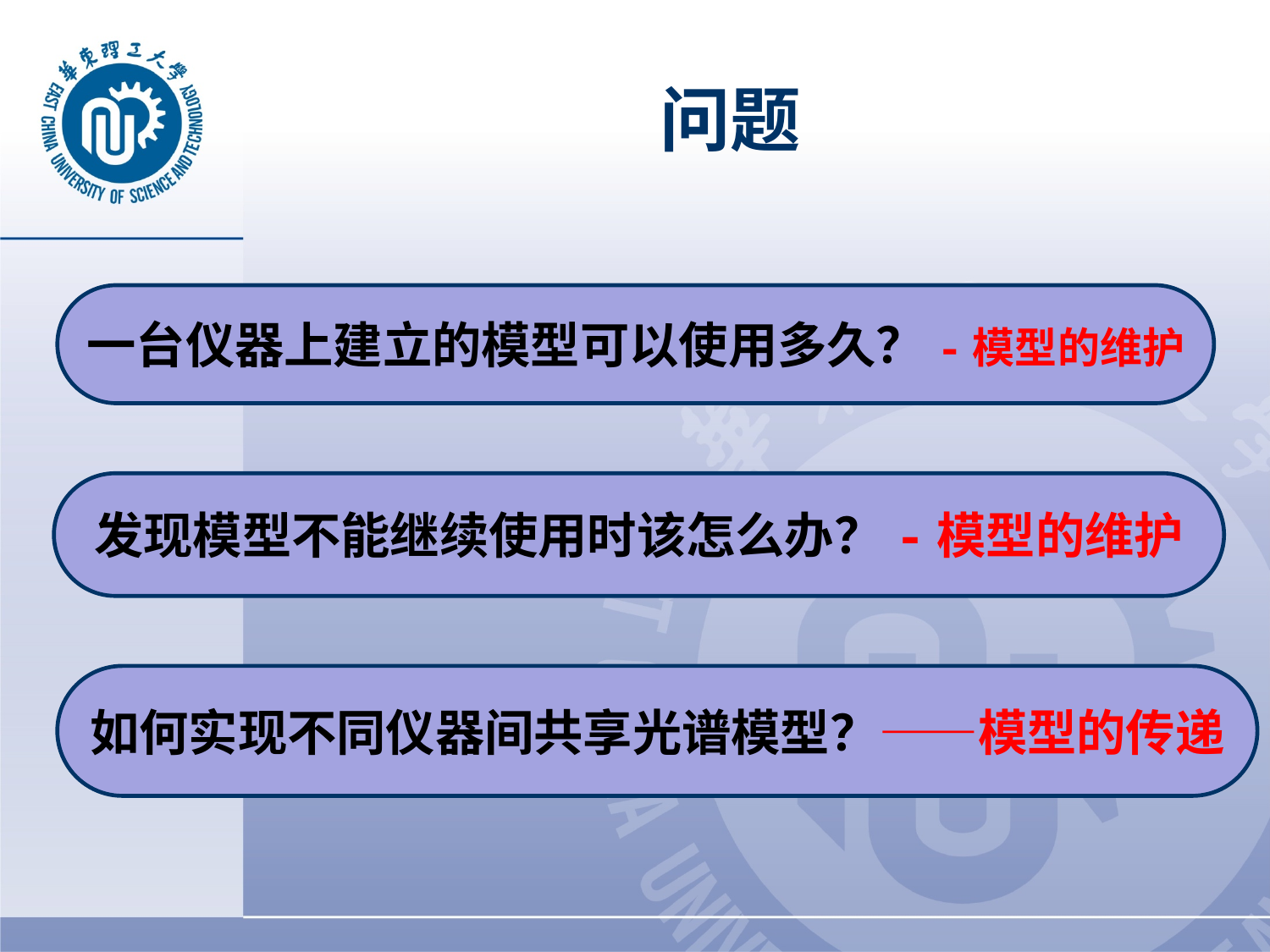

# 问题
一台仪器上建立的模型可以使用多久？-模型的维护
发现模型不能继续使用时该怎么办？-模型的维护
如何实现不同仪器间共享光谱模型？——模型的传递